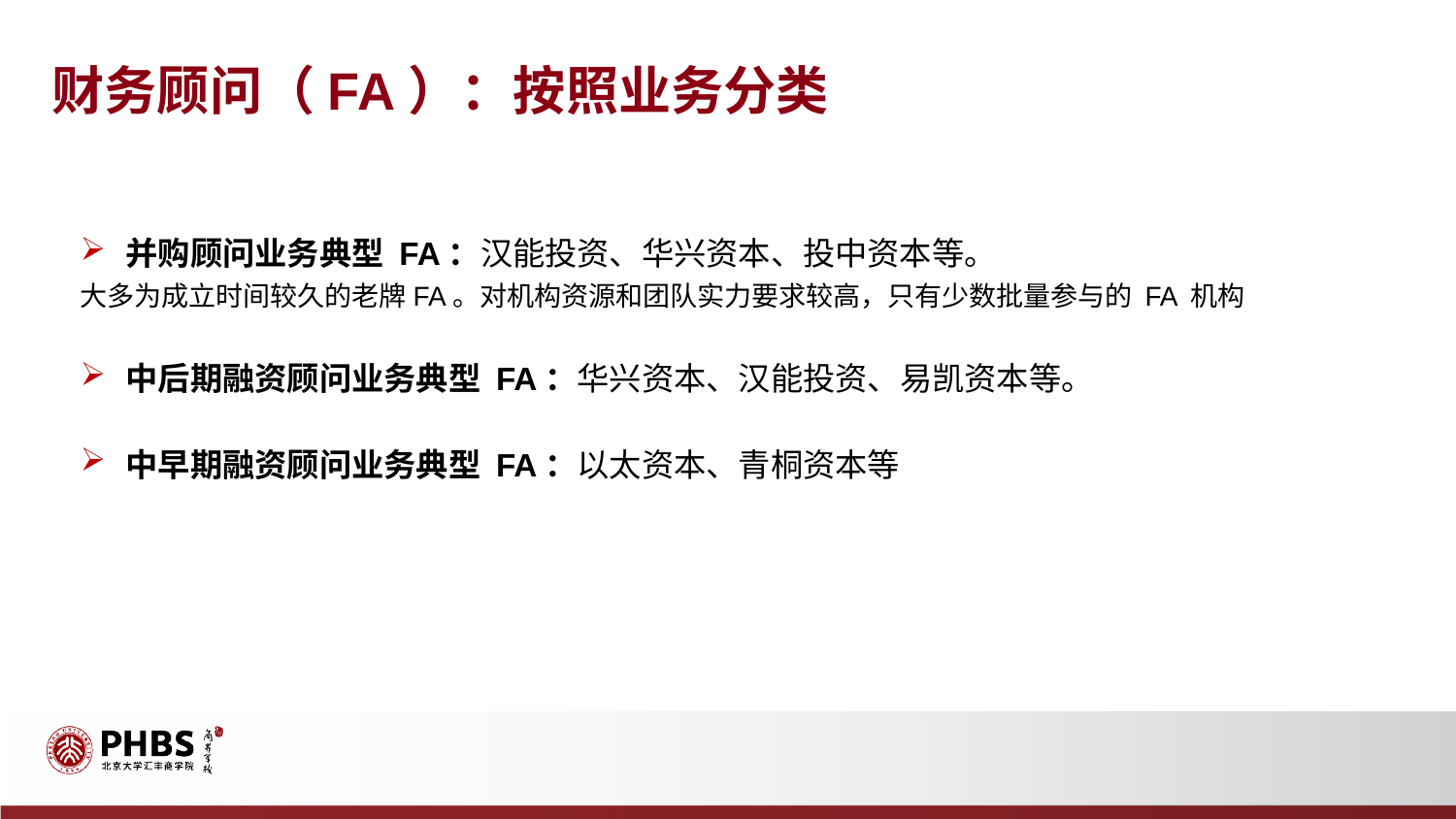

财务顾问（FA）：按照业务分类
并购顾问业务典型 FA：汉能投资、华兴资本、投中资本等。
大多为成立时间较久的老牌FA。对机构资源和团队实力要求较高，只有少数批量参与的 FA 机构

中后期融资顾问业务典型 FA：华兴资本、汉能投资、易凯资本等。

中早期融资顾问业务典型 FA：以太资本、青桐资本等